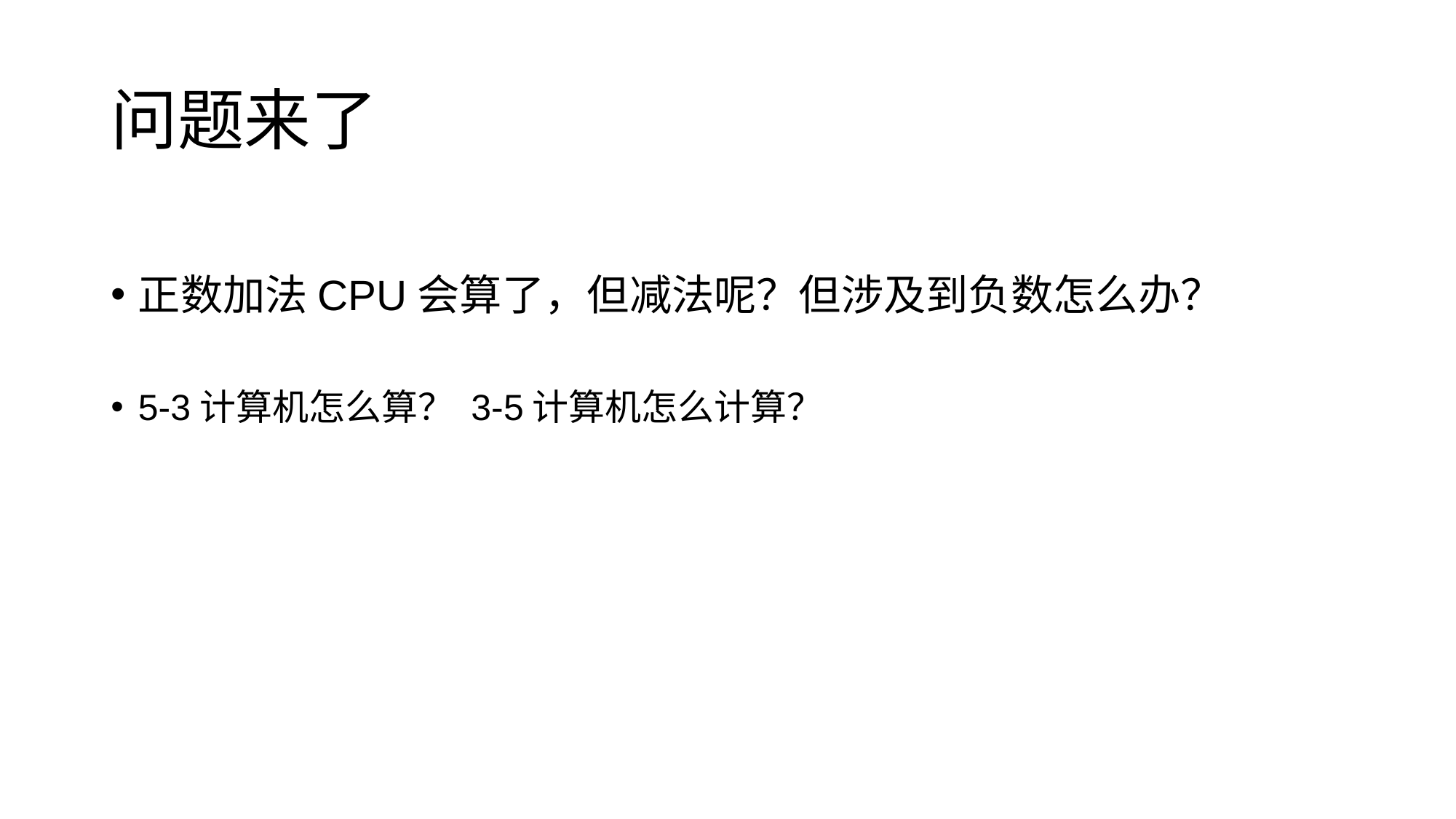

# 问题来了

正数加法CPU会算了，但减法呢？但涉及到负数怎么办？

5-3计算机怎么算？ 3-5计算机怎么计算？